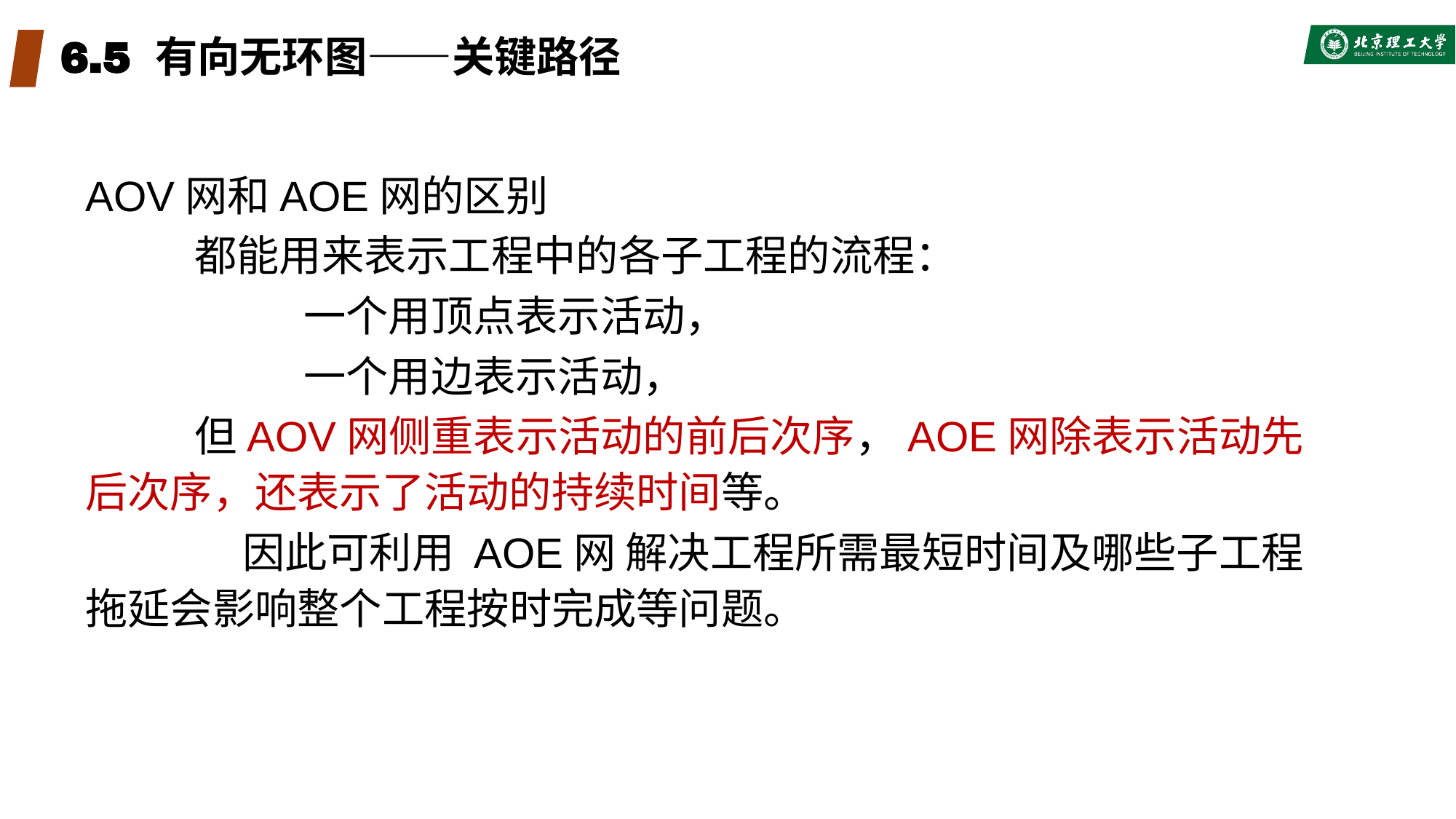

# 6.5 有向无环图——关键路径
AOV网和AOE网的区别
	都能用来表示工程中的各子工程的流程：
		一个用顶点表示活动，
		一个用边表示活动，
	但AOV网侧重表示活动的前后次序，AOE网除表示活动先后次序，还表示了活动的持续时间等。
	    因此可利用 AOE网 解决工程所需最短时间及哪些子工程拖延会影响整个工程按时完成等问题。